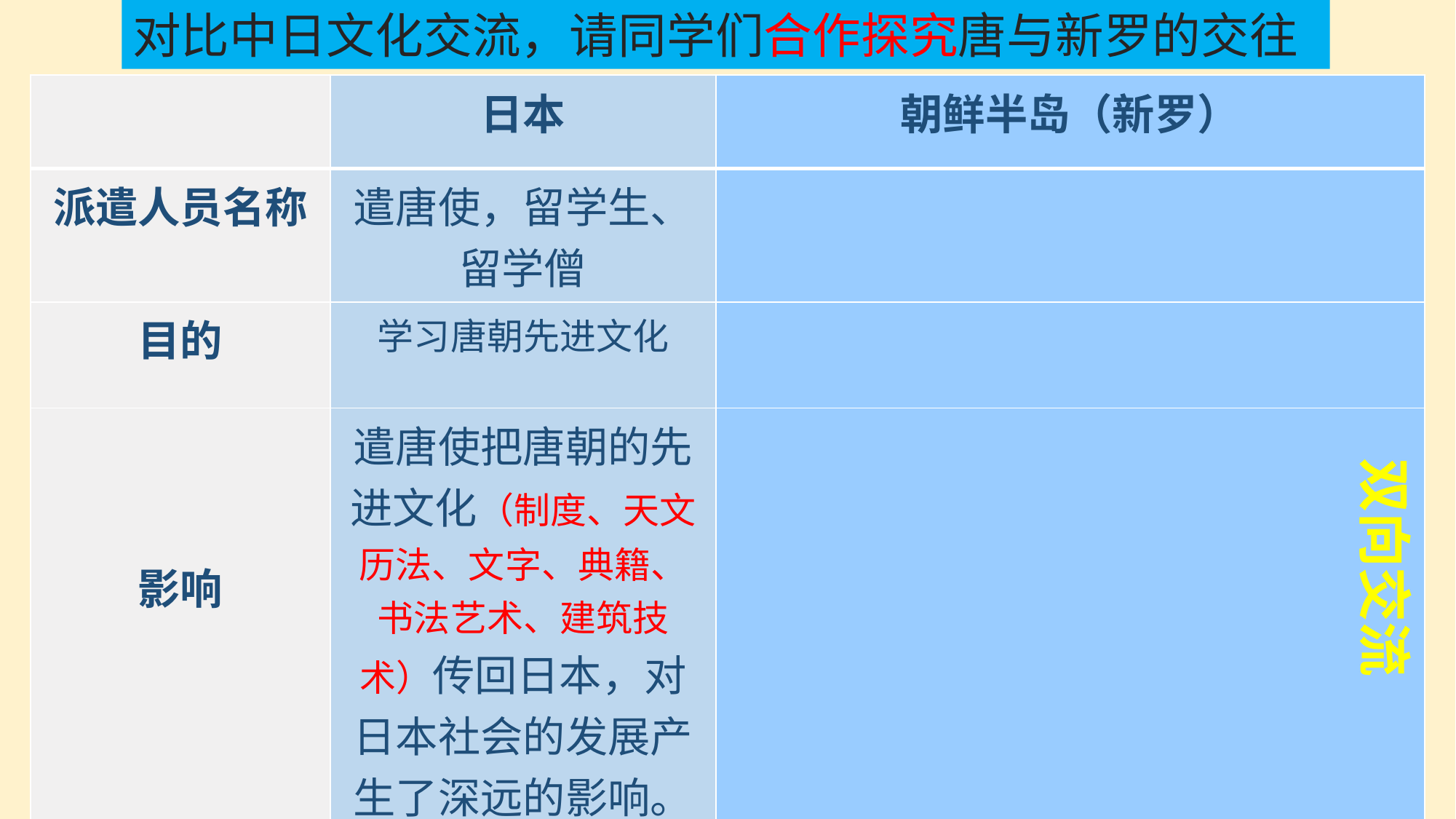

对比中日文化交流，请同学们合作探究唐与新罗的交往
|  | 日本 | 朝鲜半岛（新罗） |
| --- | --- | --- |
| 派遣人员名称 | 遣唐使，留学生、 留学僧 |  |
| 目的 | 学习唐朝先进文化 |  |
| 影响 | 遣唐使把唐朝的先进文化（制度、天文历法、文字、典籍、书法艺术、建筑技术）传回日本，对日本社会的发展产生了深远的影响。 |  |
双向交流